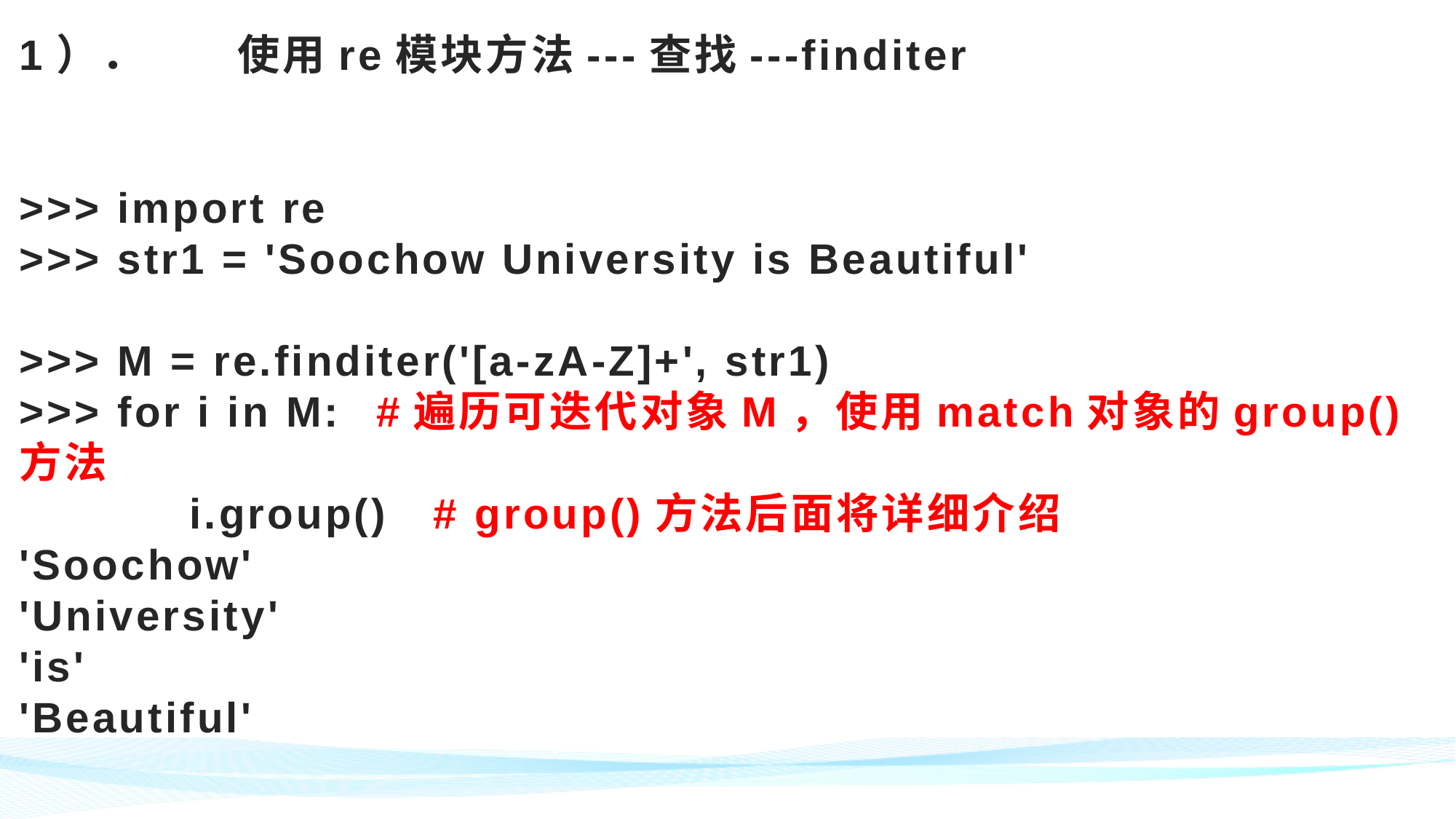

# 1）．	使用re模块方法---查找---finditer >>> import re >>> str1 = 'Soochow University is Beautiful' >>> M = re.finditer('[a-zA-Z]+', str1) >>> for i in M:	  #遍历可迭代对象M，使用match对象的group()方法 i.group()   # group()方法后面将详细介绍 'Soochow' 'University' 'is' 'Beautiful'